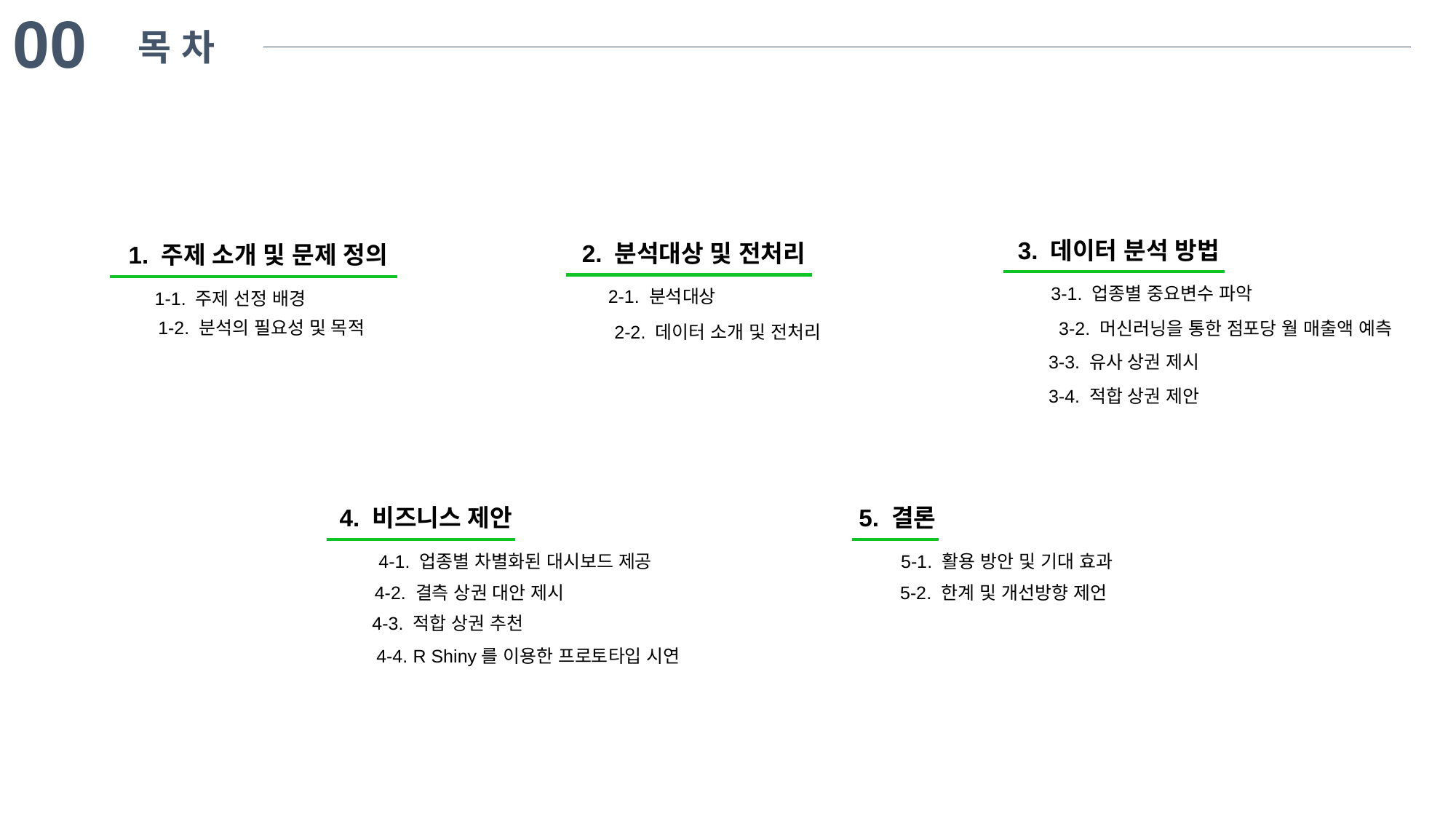

00
목 차
3. 데이터 분석 방법
2. 분석대상 및 전처리
1. 주제 소개 및 문제 정의
3-1. 업종별 중요변수 파악
2-1. 분석대상
1-1. 주제 선정 배경
1-2. 분석의 필요성 및 목적
3-2. 머신러닝을 통한 점포당 월 매출액 예측
2-2. 데이터 소개 및 전처리
3-3. 유사 상권 제시
3-4. 적합 상권 제안
4. 비즈니스 제안
5. 결론
4-1. 업종별 차별화된 대시보드 제공
5-1. 활용 방안 및 기대 효과
4-2. 결측 상권 대안 제시
5-2. 한계 및 개선방향 제언
4-3. 적합 상권 추천
4-4. R Shiny를 이용한 프로토타입 시연